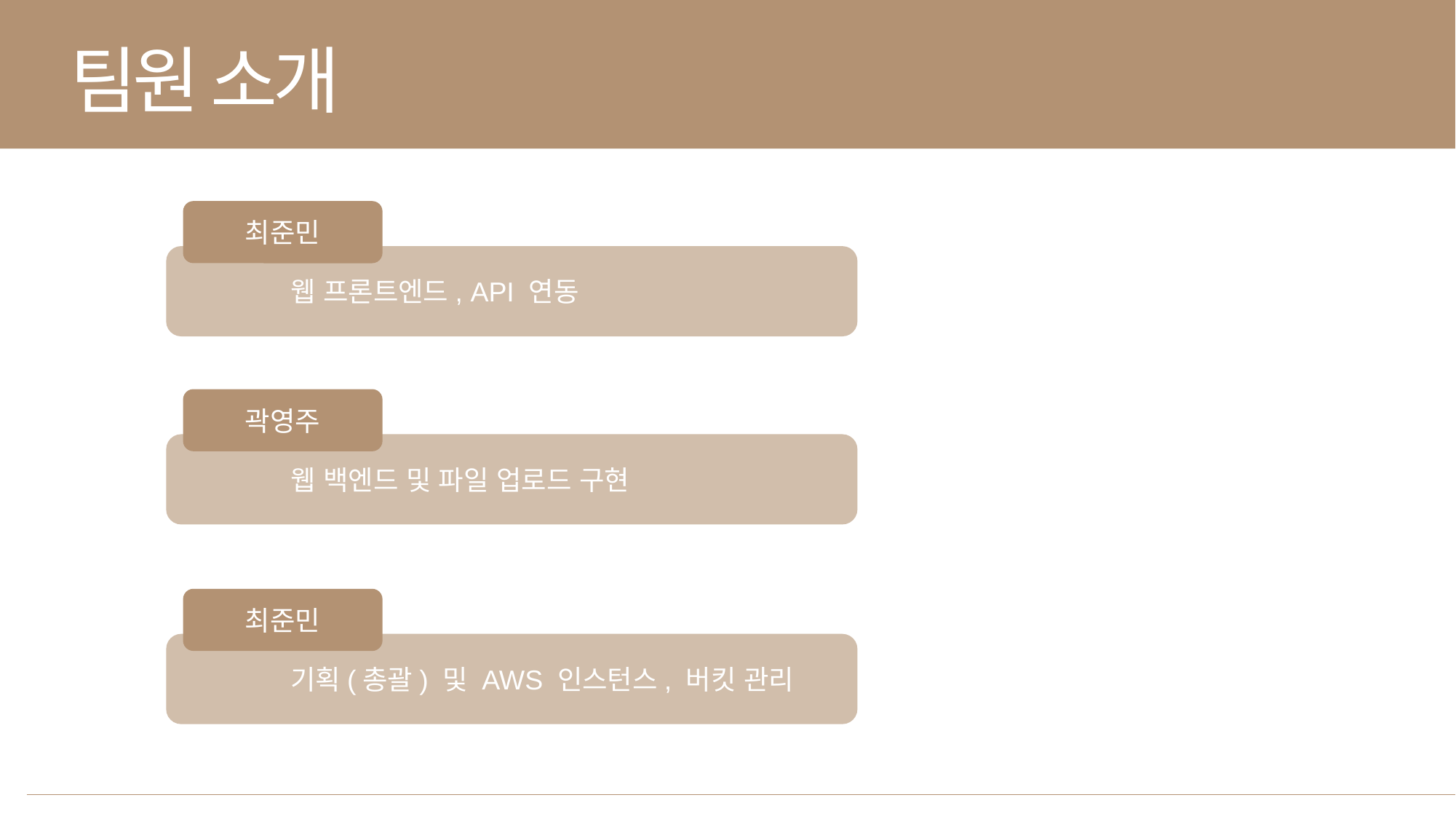

팀원 소개
최준민
	웹 프론트엔드, API 연동
곽영주
	웹 백엔드 및 파일 업로드 구현
최준민
	기획(총괄) 및 AWS 인스턴스, 버킷 관리